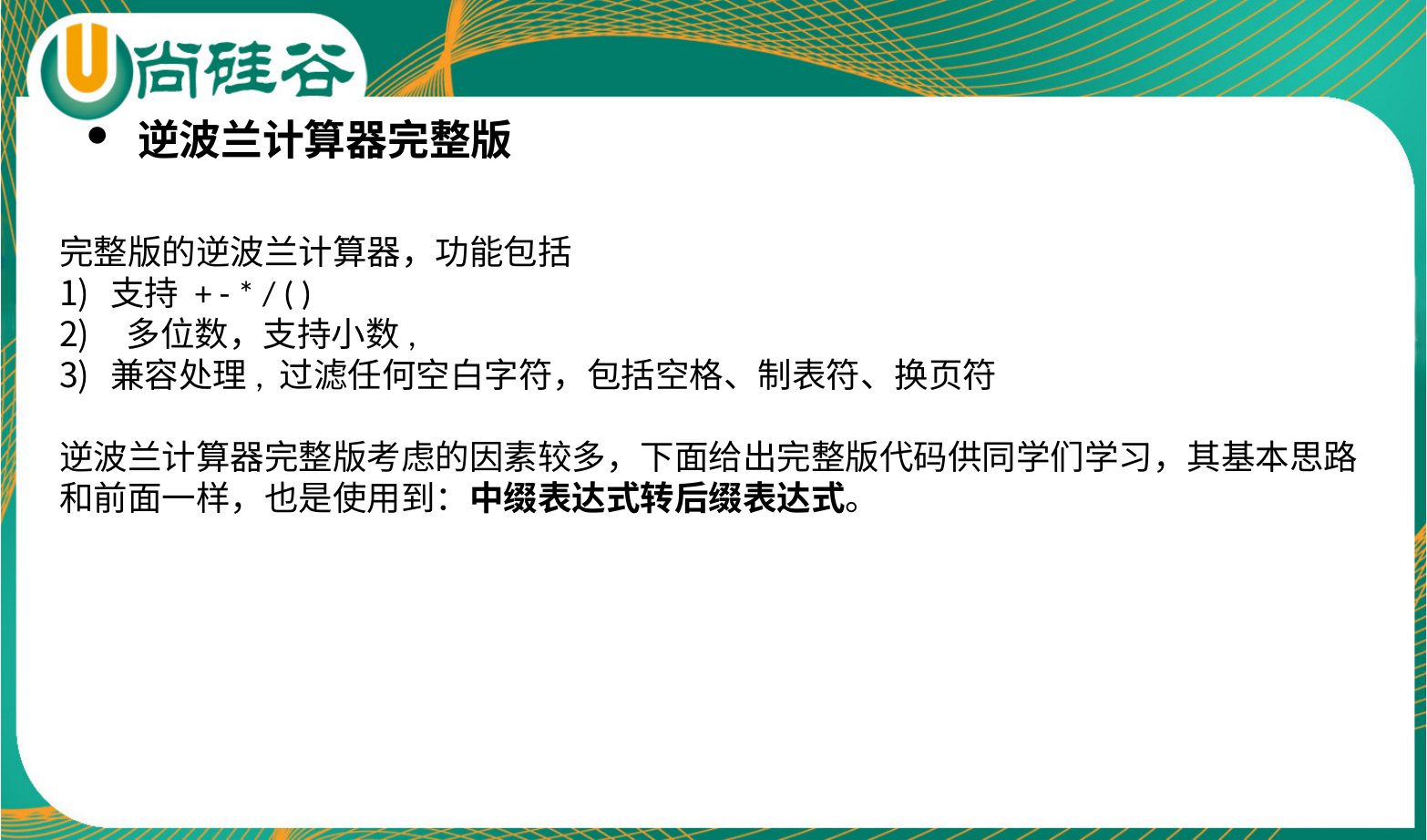

逆波兰计算器完整版

完整版的逆波兰计算器，功能包括
支持 + - * / ( )
 多位数，支持小数,
兼容处理, 过滤任何空白字符，包括空格、制表符、换页符

逆波兰计算器完整版考虑的因素较多，下面给出完整版代码供同学们学习，其基本思路和前面一样，也是使用到：中缀表达式转后缀表达式。